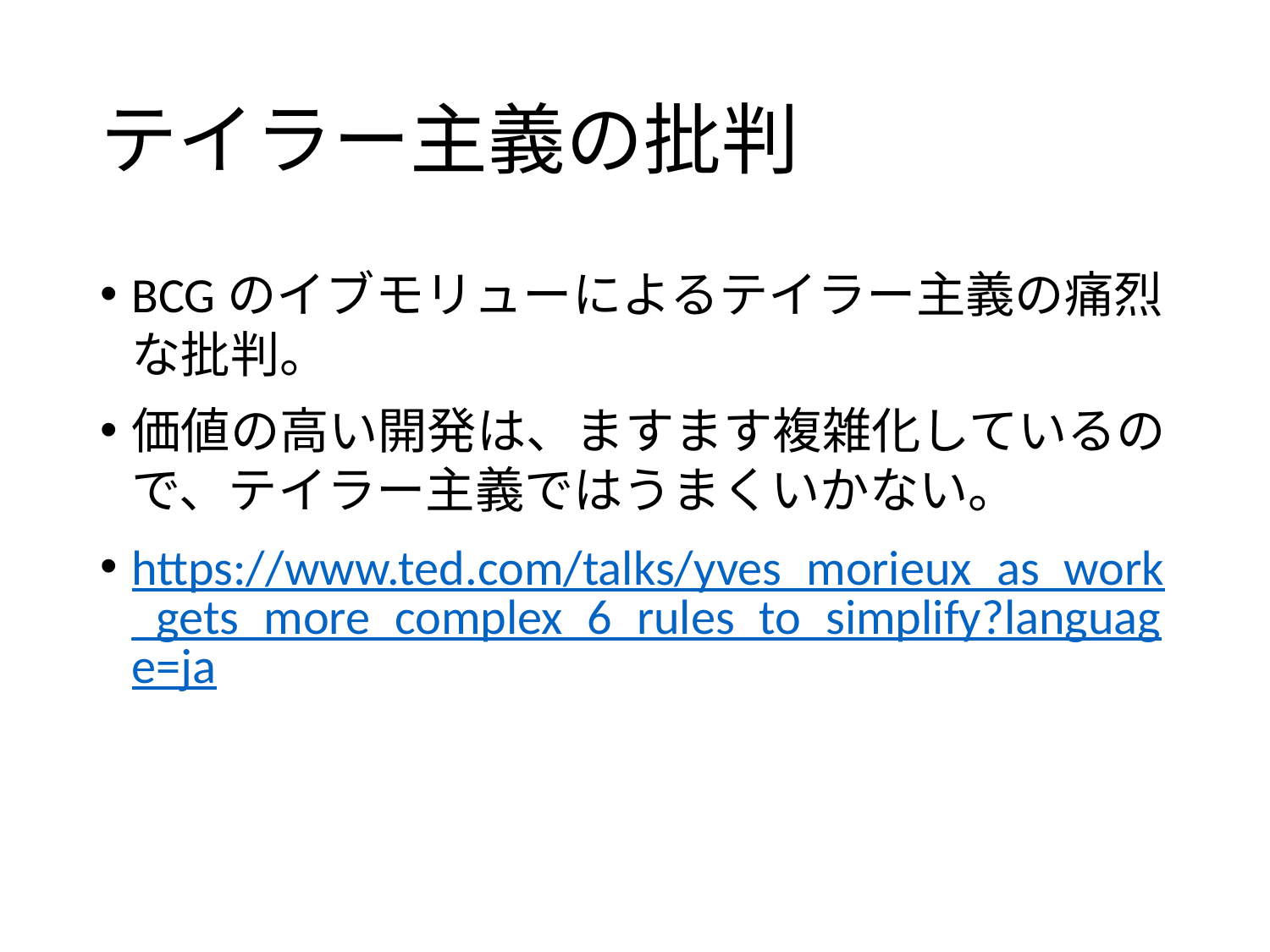

# テイラー主義の批判
BCGのイブモリューによるテイラー主義の痛烈な批判。
価値の高い開発は、ますます複雑化しているので、テイラー主義ではうまくいかない。
https://www.ted.com/talks/yves_morieux_as_work_gets_more_complex_6_rules_to_simplify?language=ja